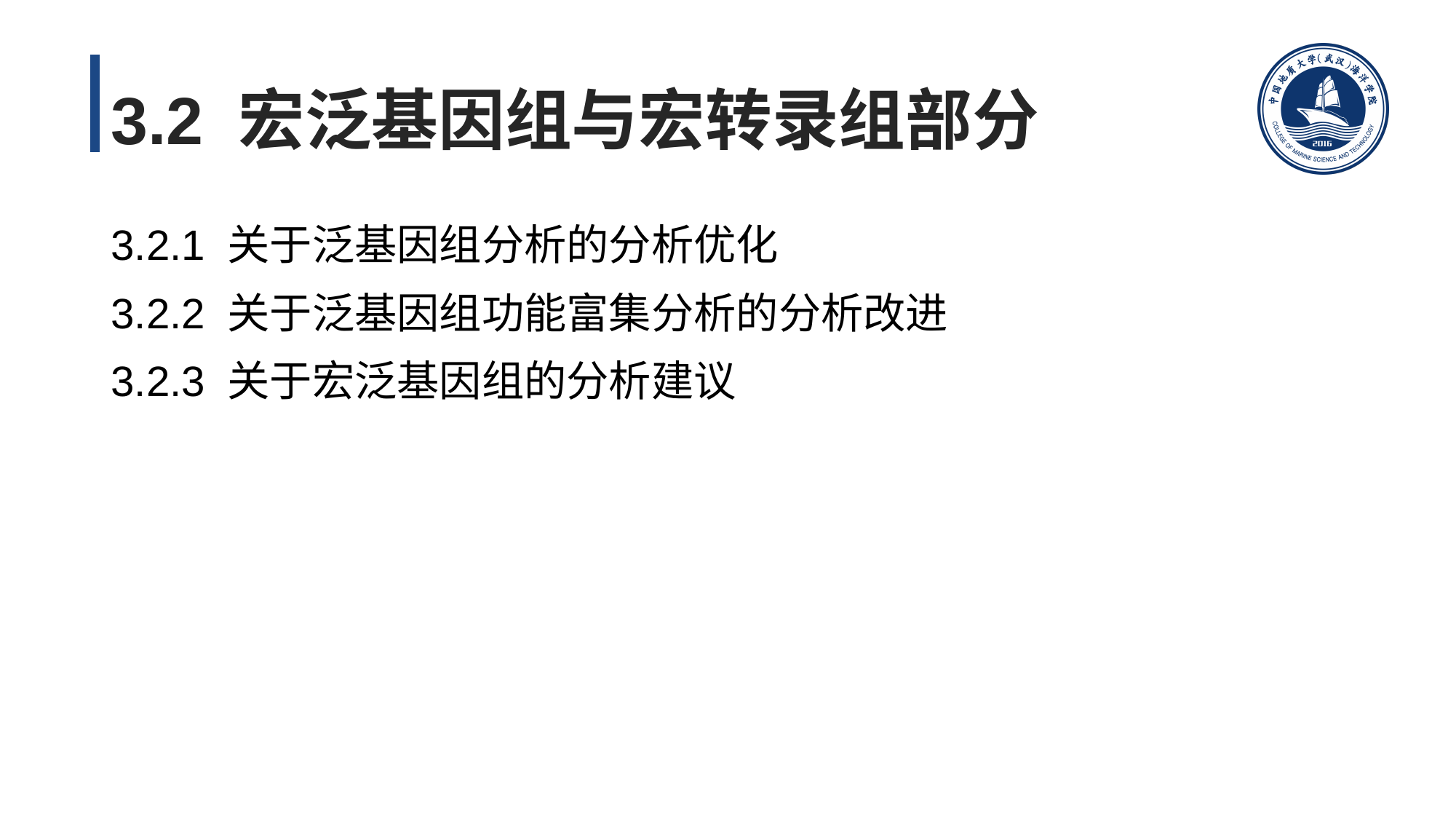

# 3.2 宏泛基因组与宏转录组部分
3.2.1 关于泛基因组分析的分析优化
3.2.2 关于泛基因组功能富集分析的分析改进
3.2.3 关于宏泛基因组的分析建议